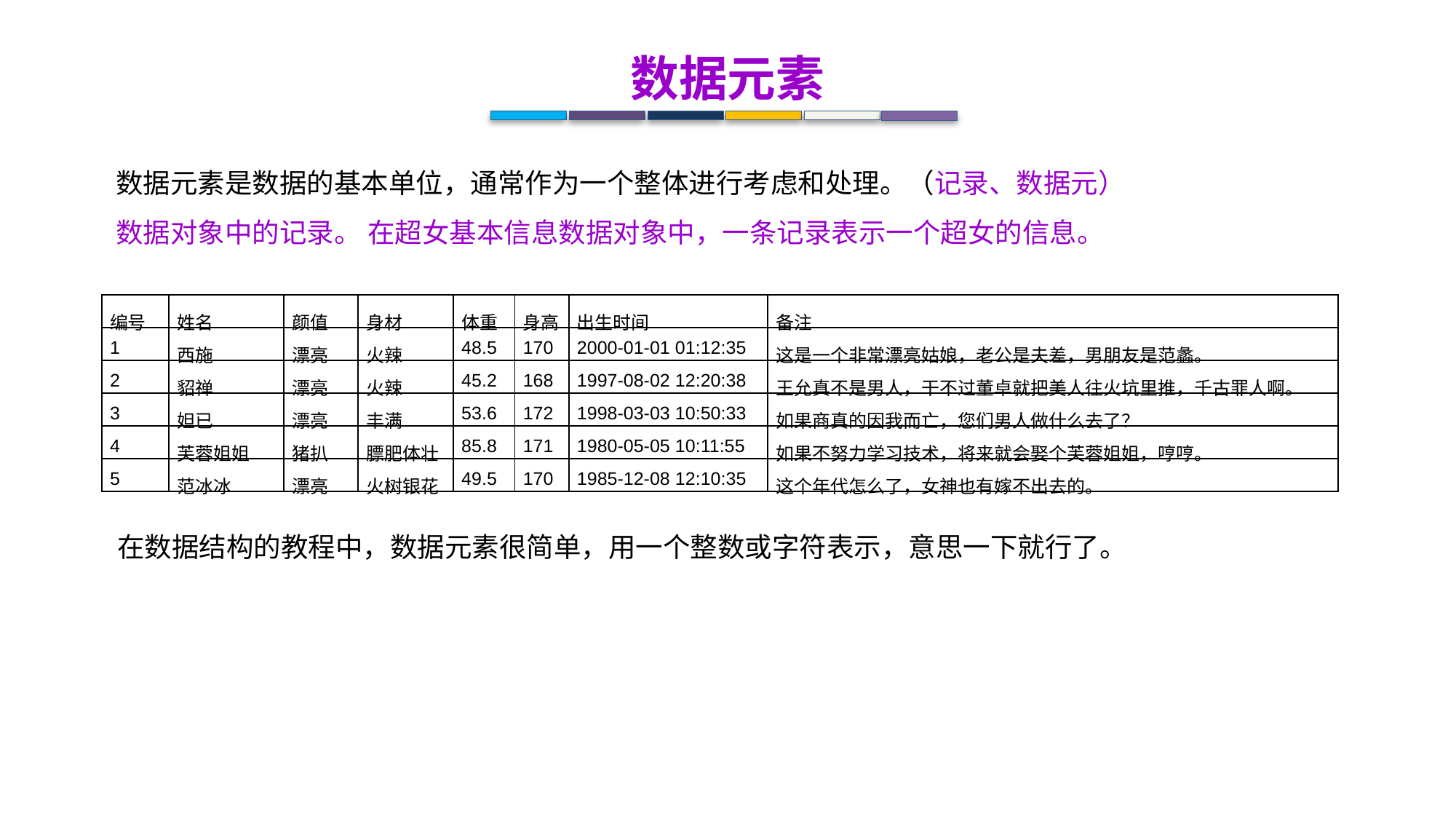

数据元素

      数据元素是数据的基本单位，通常作为一个整体进行考虑和处理。（记录、数据元）
      数据对象中的记录。 在超女基本信息数据对象中，一条记录表示一个超女的信息。
| 编号 | 姓名 | 颜值 | 身材 | 体重 | 身高 | 出生时间 | 备注 |
| --- | --- | --- | --- | --- | --- | --- | --- |
| 1 | 西施 | 漂亮 | 火辣 | 48.5 | 170 | 2000-01-01 01:12:35 | 这是一个非常漂亮姑娘，老公是夫差，男朋友是范蠡。 |
| 2 | 貂禅 | 漂亮 | 火辣 | 45.2 | 168 | 1997-08-02 12:20:38 | 王允真不是男人，干不过董卓就把美人往火坑里推，千古罪人啊。 |
| 3 | 妲已 | 漂亮 | 丰满 | 53.6 | 172 | 1998-03-03 10:50:33 | 如果商真的因我而亡，您们男人做什么去了？ |
| 4 | 芙蓉姐姐 | 猪扒 | 膘肥体壮 | 85.8 | 171 | 1980-05-05 10:11:55 | 如果不努力学习技术，将来就会娶个芙蓉姐姐，哼哼。 |
| 5 | 范冰冰 | 漂亮 | 火树银花 | 49.5 | 170 | 1985-12-08 12:10:35 | 这个年代怎么了，女神也有嫁不出去的。 |
      在数据结构的教程中，数据元素很简单，用一个整数或字符表示，意思一下就行了。